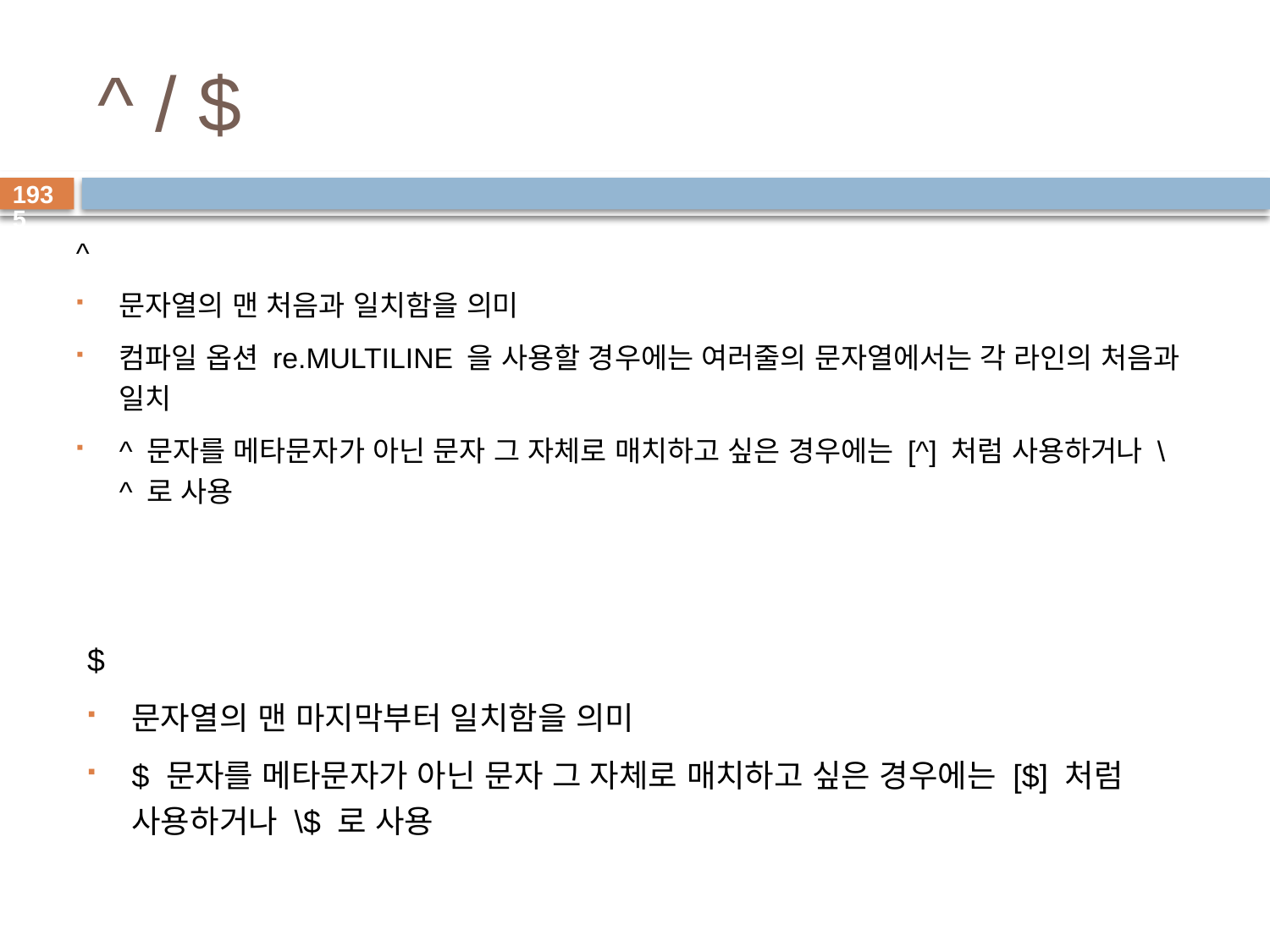

# ^ / $
1935
^
문자열의 맨 처음과 일치함을 의미
컴파일 옵션 re.MULTILINE 을 사용할 경우에는 여러줄의 문자열에서는 각 라인의 처음과 일치
^ 문자를 메타문자가 아닌 문자 그 자체로 매치하고 싶은 경우에는 [^] 처럼 사용하거나 \^ 로 사용
$
문자열의 맨 마지막부터 일치함을 의미
$ 문자를 메타문자가 아닌 문자 그 자체로 매치하고 싶은 경우에는 [$] 처럼 사용하거나 \$ 로 사용